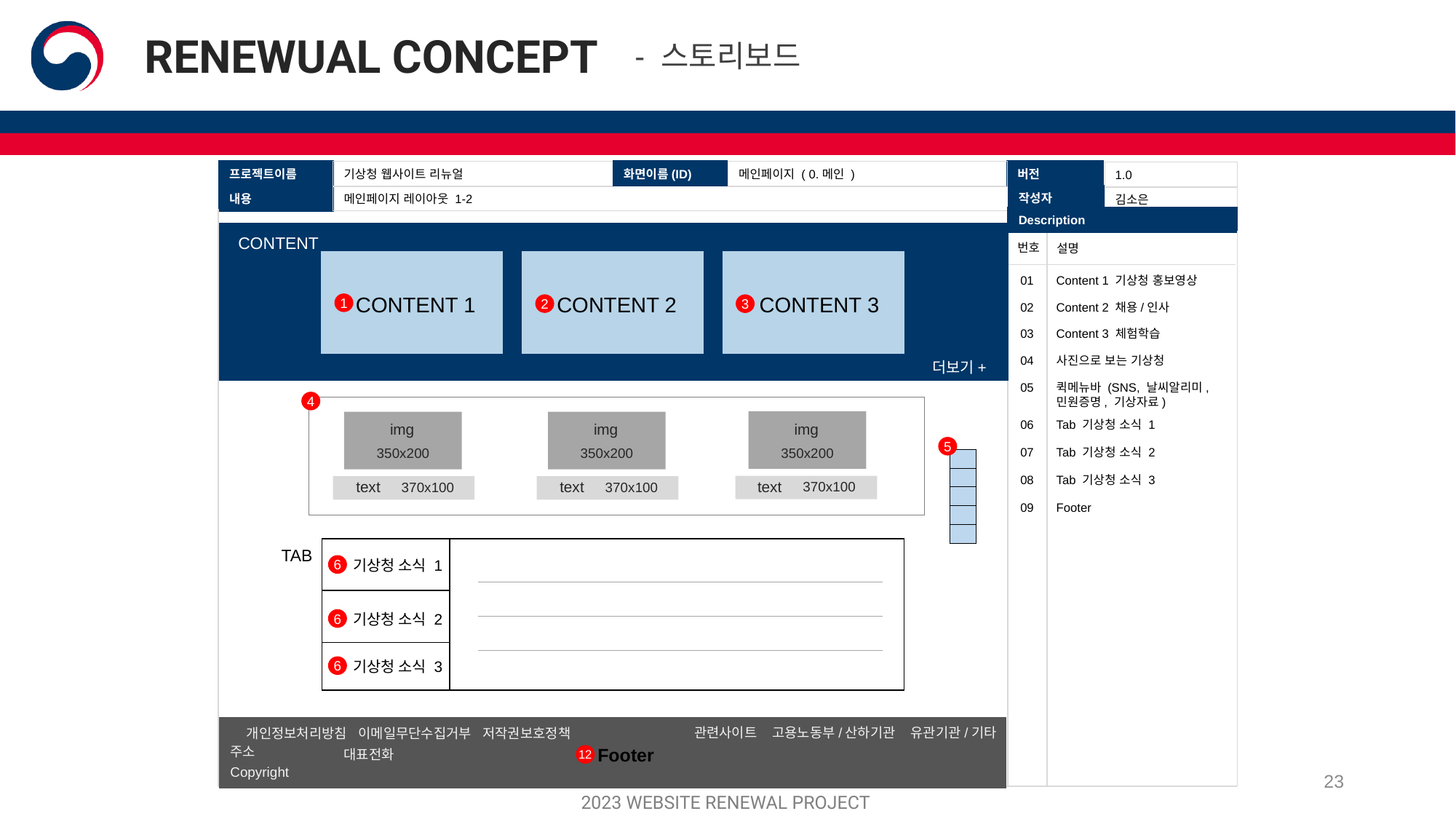

RENEWUAL CONCEPT
- 스토리보드
메인페이지 ( 0.메인 )
프로젝트이름
화면이름(ID)
버전
기상청 웹사이트 리뉴얼
1.0
작성자
메인페이지 레이아웃 1-2
내용
김소은
Description

CONTENT
번호
설명

 01
Content 1 기상청 홍보영상
CONTENT 1
CONTENT 2
CONTENT 3
1
 02
Content 2 채용/인사
2
3
 03
Content 3 체험학습
 04
사진으로 보는 기상청
더보기+
 05
퀵메뉴바 (SNS, 날씨알리미,
민원증명, 기상자료)
4

img
350x200
text
370x100

img
350x200
text
370x100

img
350x200
text
370x100

 06
Tab 기상청 소식 1
5
 07
Tab 기상청 소식 2

 08
Tab 기상청 소식 3

 09
Footer

TAB
기상청 소식 1
6
기상청 소식 2
6
기상청 소식 3
6

관련사이트    고용노동부/산하기관    유관기관/기타
개인정보처리방침   이메일무단수집거부   저작권보호정책
주소
Footer
대표전화
12

Copyright
23